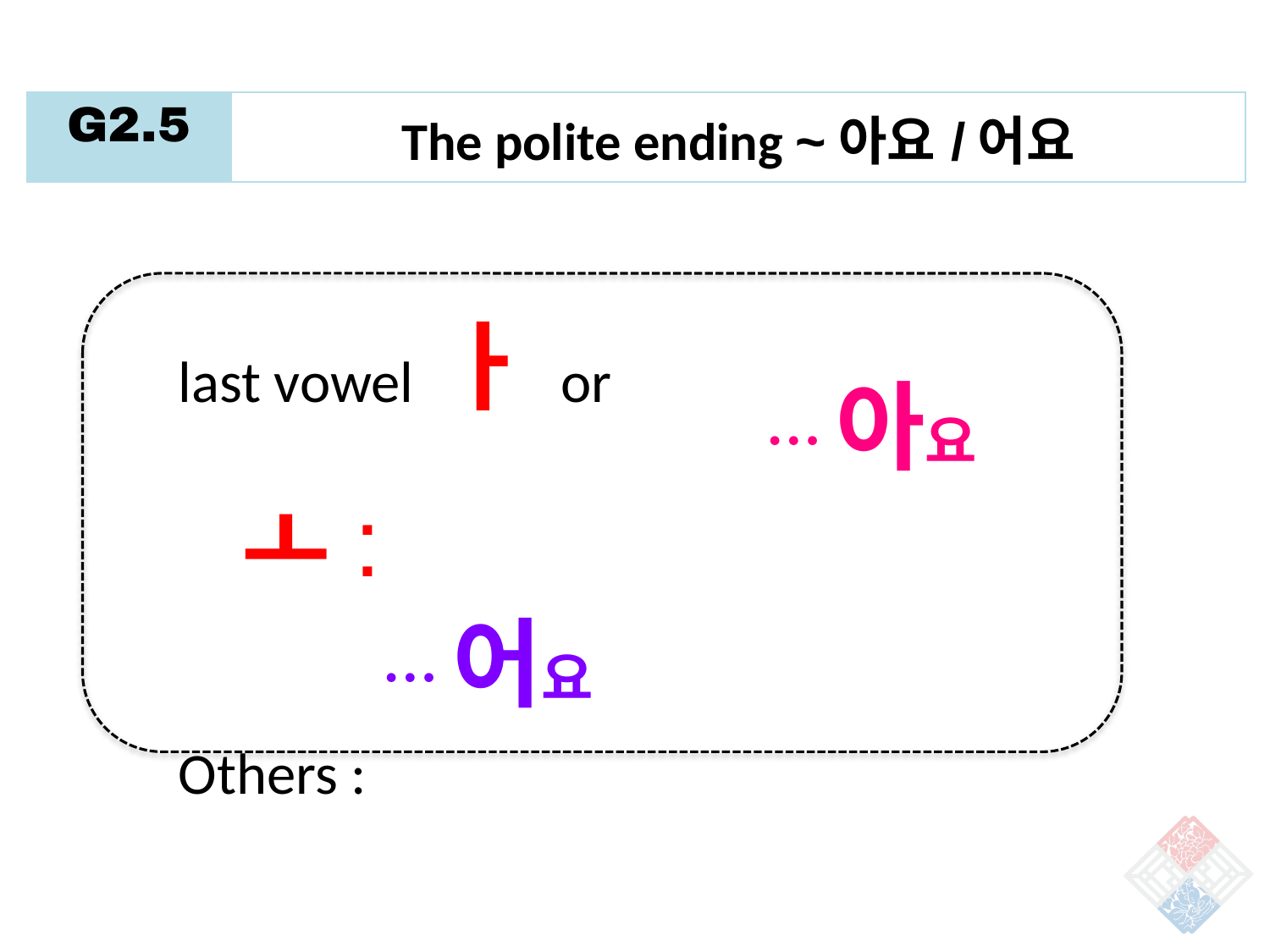

| G2.5 | The polite ending ~아요/어요 |
| --- | --- |

last vowel ㅏ or ㅗ:

Others :
…아요
…어요